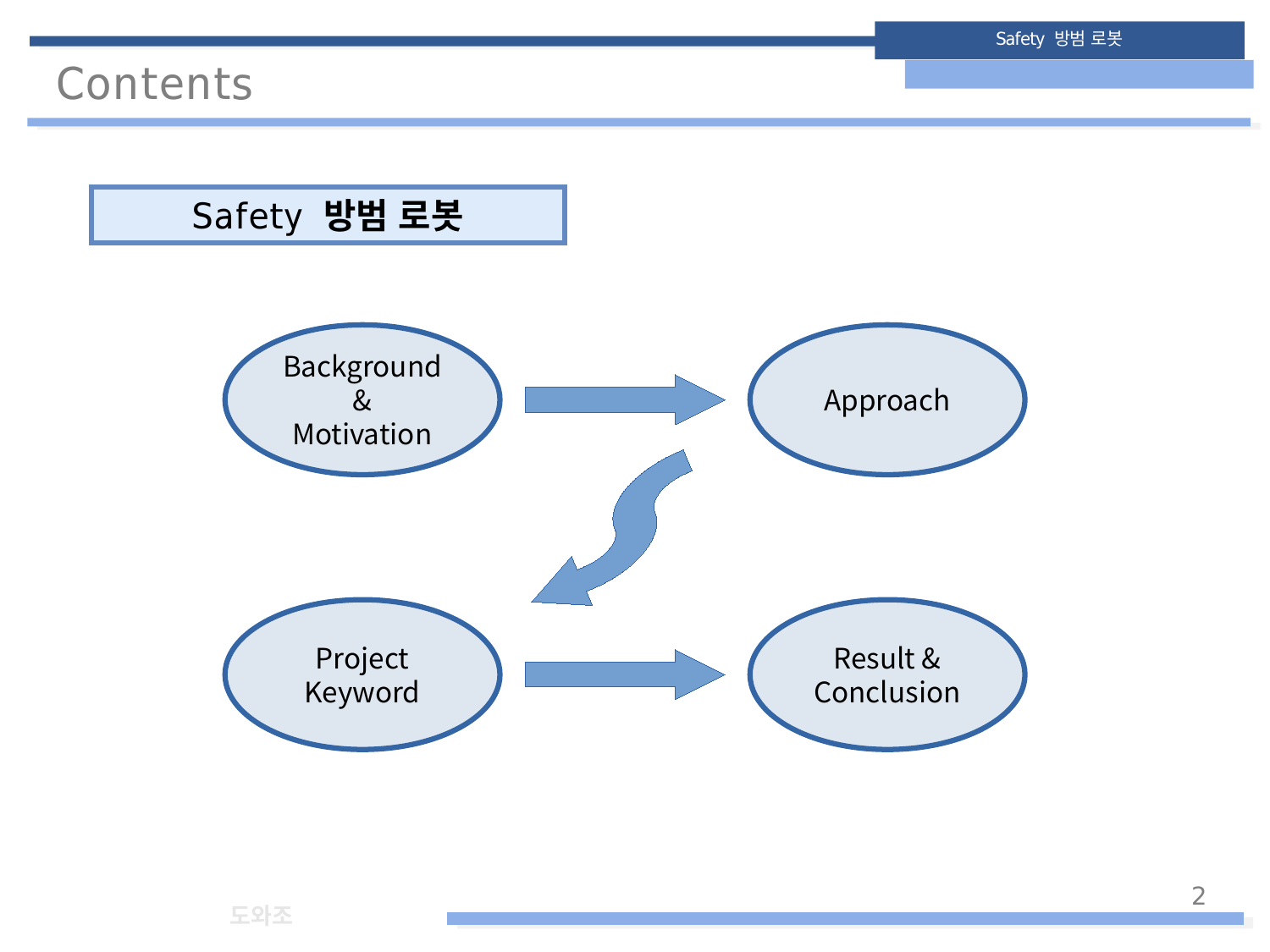

Contents
Safety 방범 로봇
Background & Motivation
Approach

Project Keyword
Result & Conclusion

2